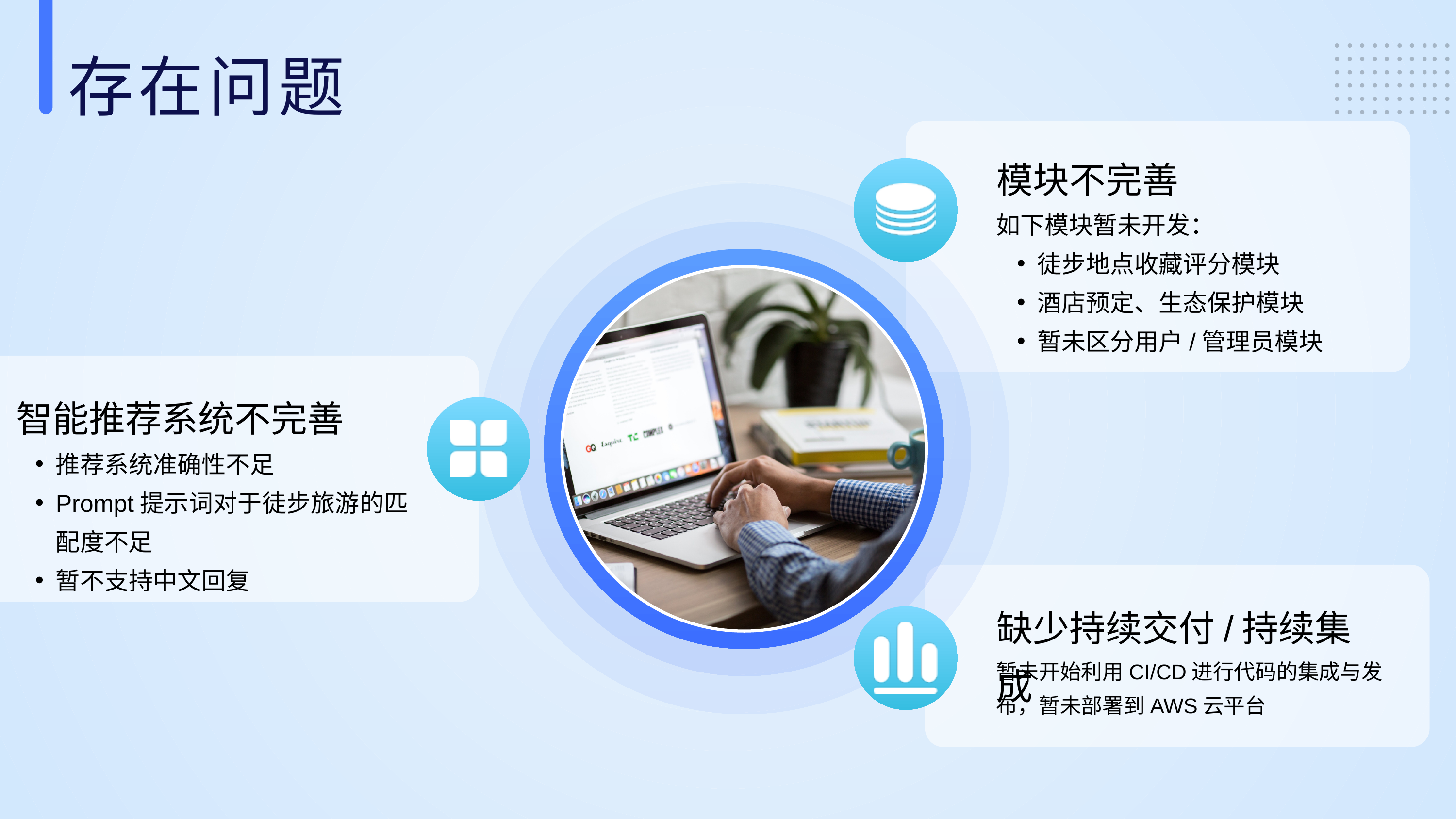

存在问题

模块不完善

如下模块暂未开发：
徒步地点收藏评分模块
酒店预定、生态保护模块
暂未区分用户/管理员模块

智能推荐系统不完善

推荐系统准确性不足
Prompt提示词对于徒步旅游的匹配度不足
暂不支持中文回复

缺少持续交付/持续集成

暂未开始利用CI/CD进行代码的集成与发布，暂未部署到AWS云平台